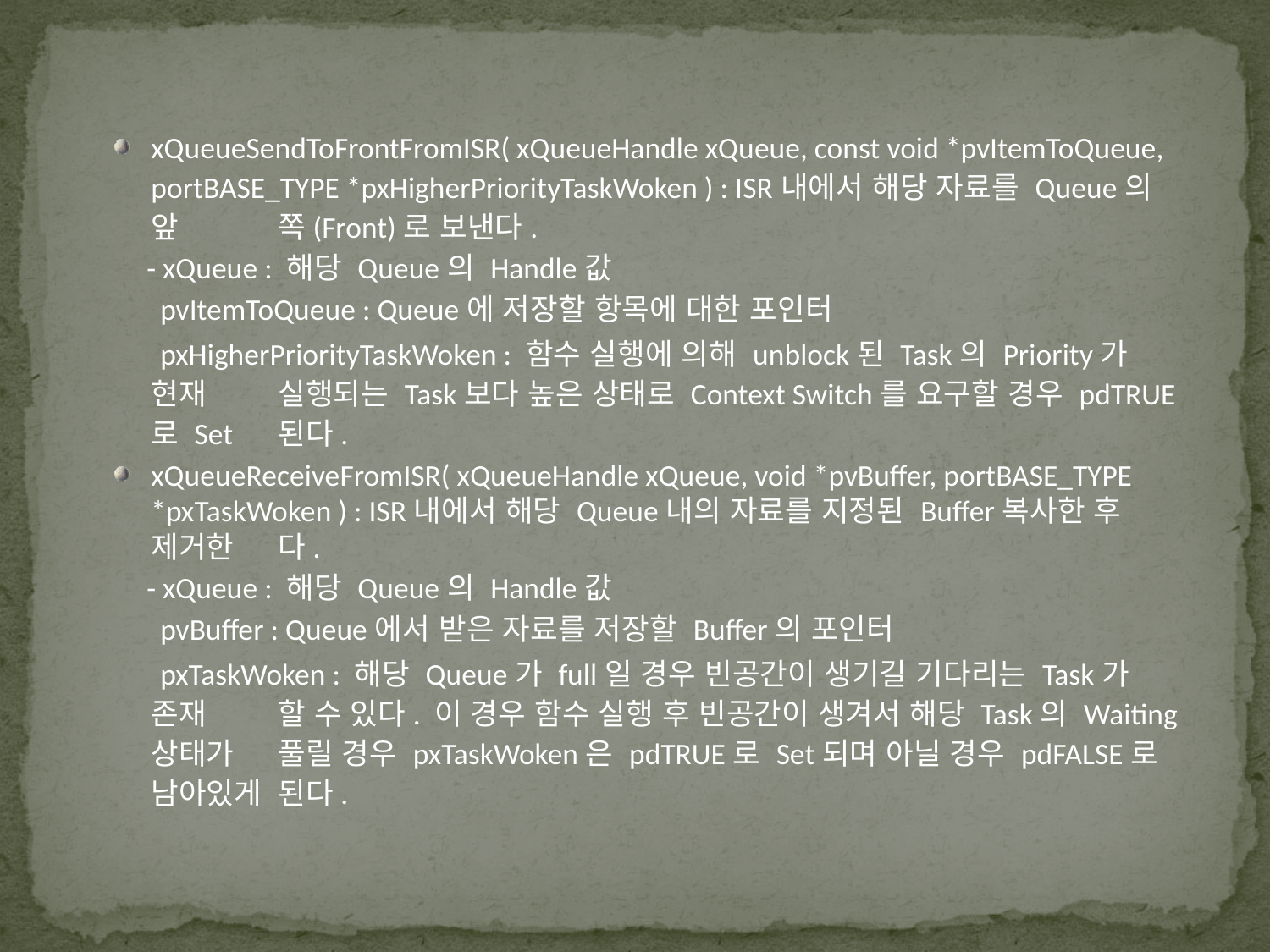

xQueueSendToFrontFromISR( xQueueHandle xQueue, const void *pvItemToQueue, portBASE_TYPE *pxHigherPriorityTaskWoken ) : ISR내에서 해당 자료를 Queue의 앞	쪽(Front)로 보낸다.
     - xQueue : 해당 Queue의 Handle값
       pvItemToQueue : Queue에 저장할 항목에 대한 포인터
       pxHigherPriorityTaskWoken : 함수 실행에 의해 unblock된 Task의 Priority가 현재 	실행되는 Task보다 높은 상태로 Context Switch를 요구할 경우 pdTRUE로 Set	된다.
xQueueReceiveFromISR( xQueueHandle xQueue, void *pvBuffer, portBASE_TYPE *pxTaskWoken ) : ISR내에서 해당 Queue내의 자료를 지정된 Buffer복사한 후 제거한	다.
     - xQueue : 해당 Queue의 Handle값
       pvBuffer : Queue에서 받은 자료를 저장할 Buffer의 포인터
       pxTaskWoken : 해당 Queue가 full일 경우 빈공간이 생기길 기다리는 Task가 존재	할 수 있다. 이 경우 함수 실행 후 빈공간이 생겨서 해당 Task의 Waiting상태가 	풀릴 경우 pxTaskWoken은 pdTRUE로 Set되며 아닐 경우 pdFALSE로 남아있게 	된다.